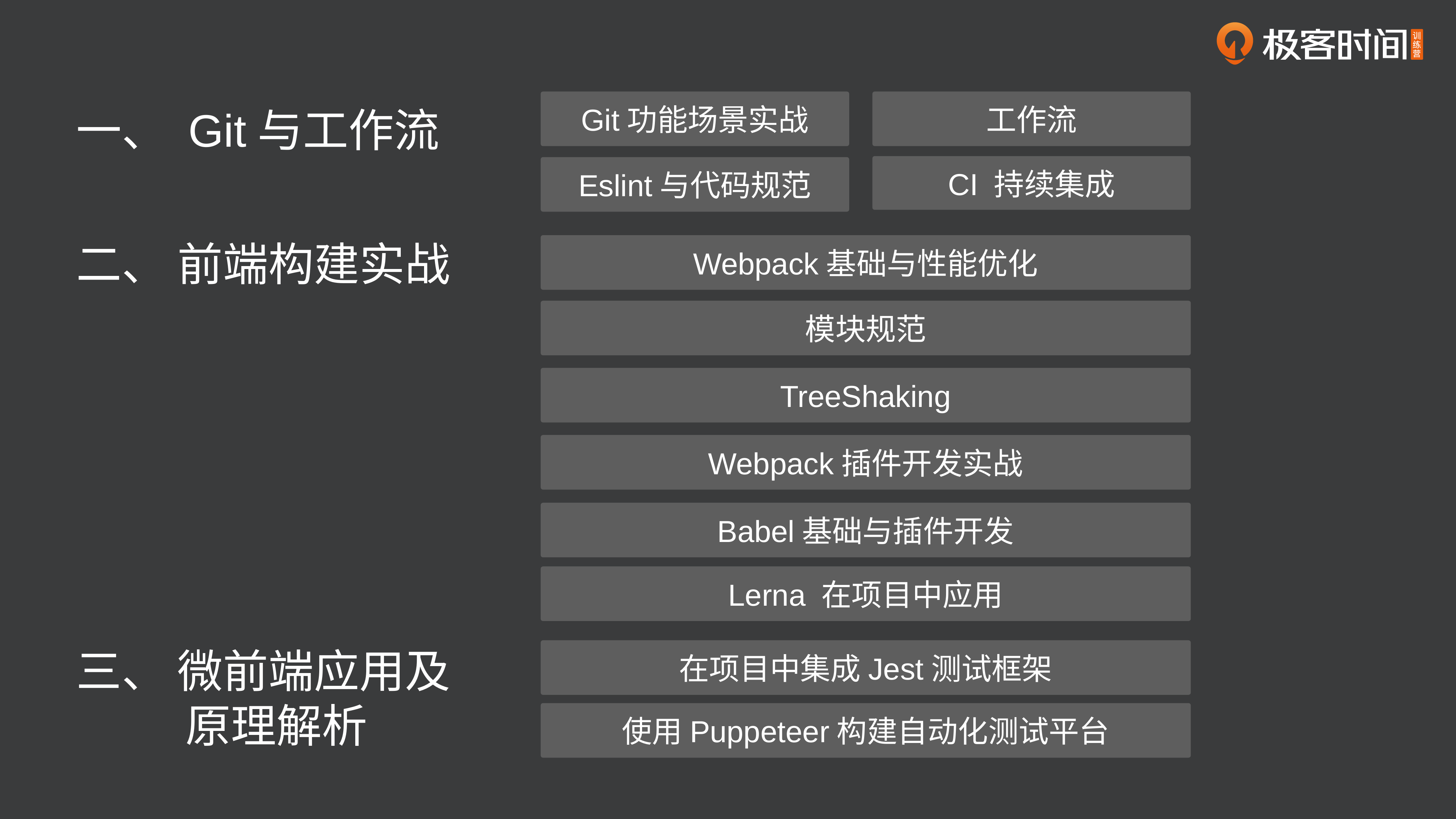

Git功能场景实战
工作流
一、 Git与工作流
CI 持续集成
Eslint与代码规范
二、 前端构建实战
Webpack基础与性能优化
模块规范
TreeShaking
Webpack插件开发实战
Babel基础与插件开发
Lerna 在项目中应用
三、 微前端应用及
原理解析
在项目中集成Jest测试框架
使用Puppeteer构建自动化测试平台